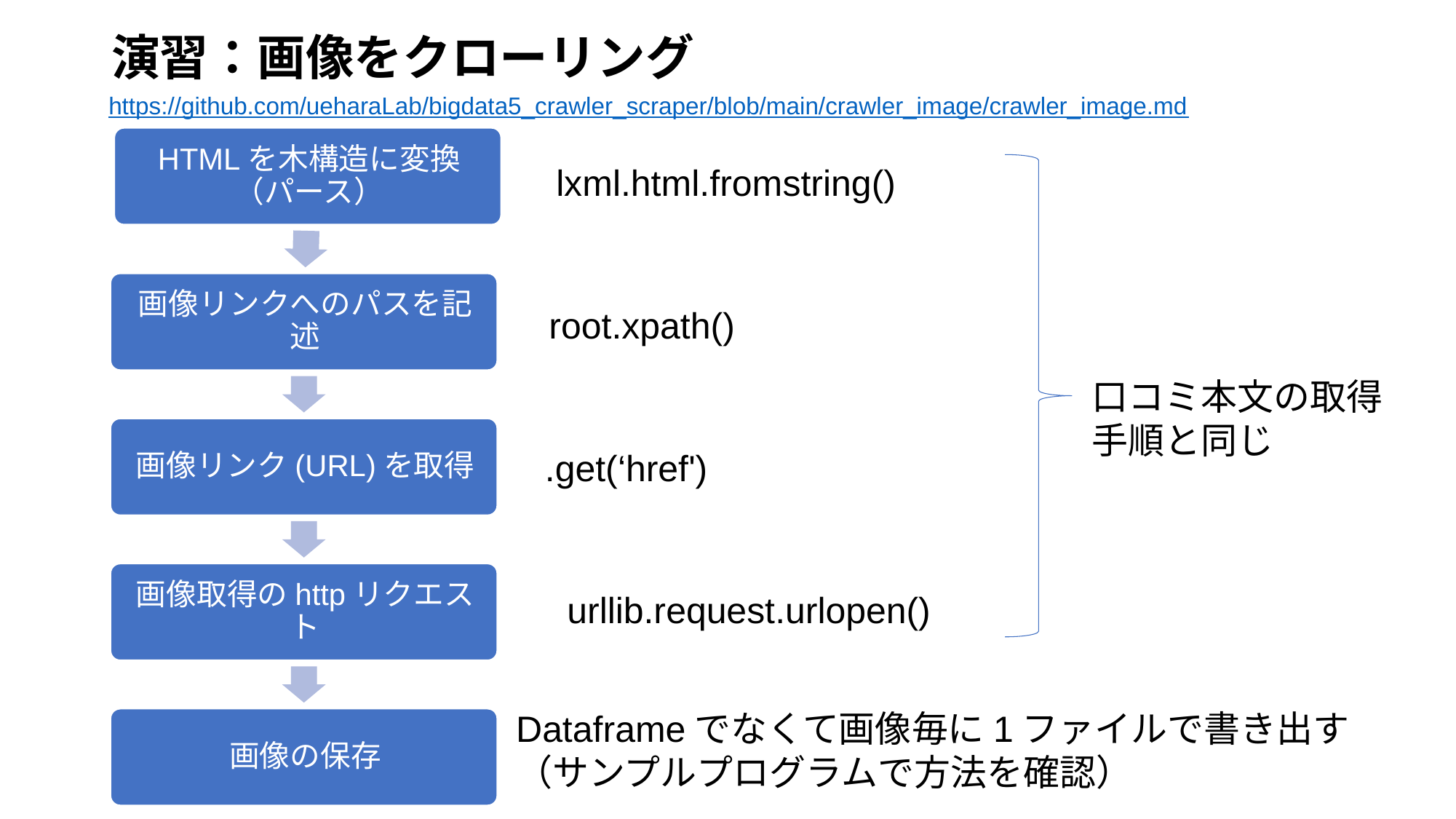

演習：画像をクローリング
https://github.com/ueharaLab/bigdata5_crawler_scraper/blob/main/crawler_image/crawler_image.md

HTMLを木構造に変換（パース）

画像リンクへのパスを記述

画像リンク(URL)を取得

画像取得のhttpリクエスト

画像の保存
 lxml.html.fromstring()

 root.xpath()
口コミ本文の取得手順と同じ
.get(‘href')
urllib.request.urlopen()
Dataframeでなくて画像毎に1ファイルで書き出す
（サンプルプログラムで方法を確認）